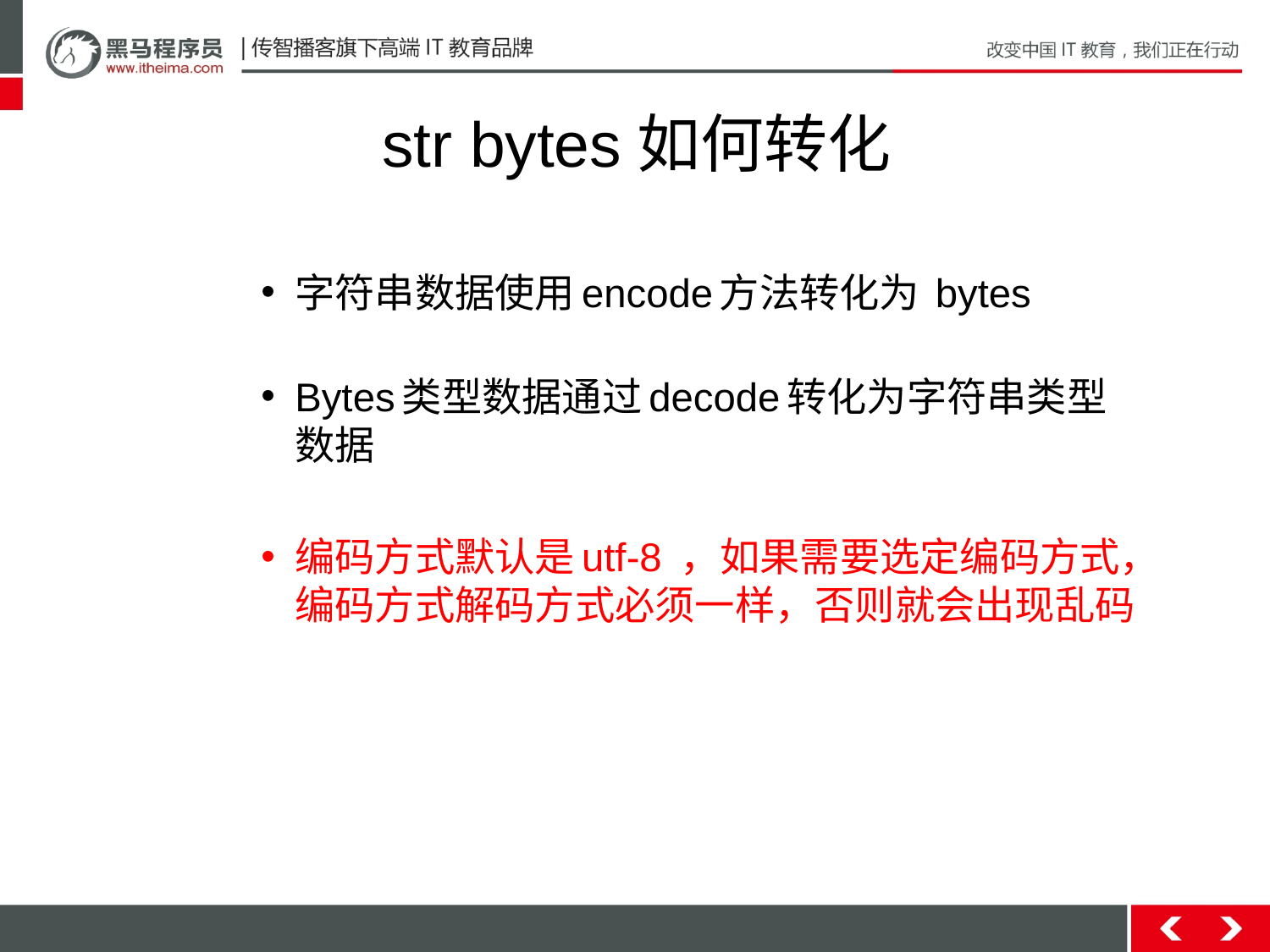

# str bytes如何转化
字符串数据使用encode方法转化为 bytes
Bytes类型数据通过decode转化为字符串类型数据

编码方式默认是utf-8 ，如果需要选定编码方式，编码方式解码方式必须一样，否则就会出现乱码